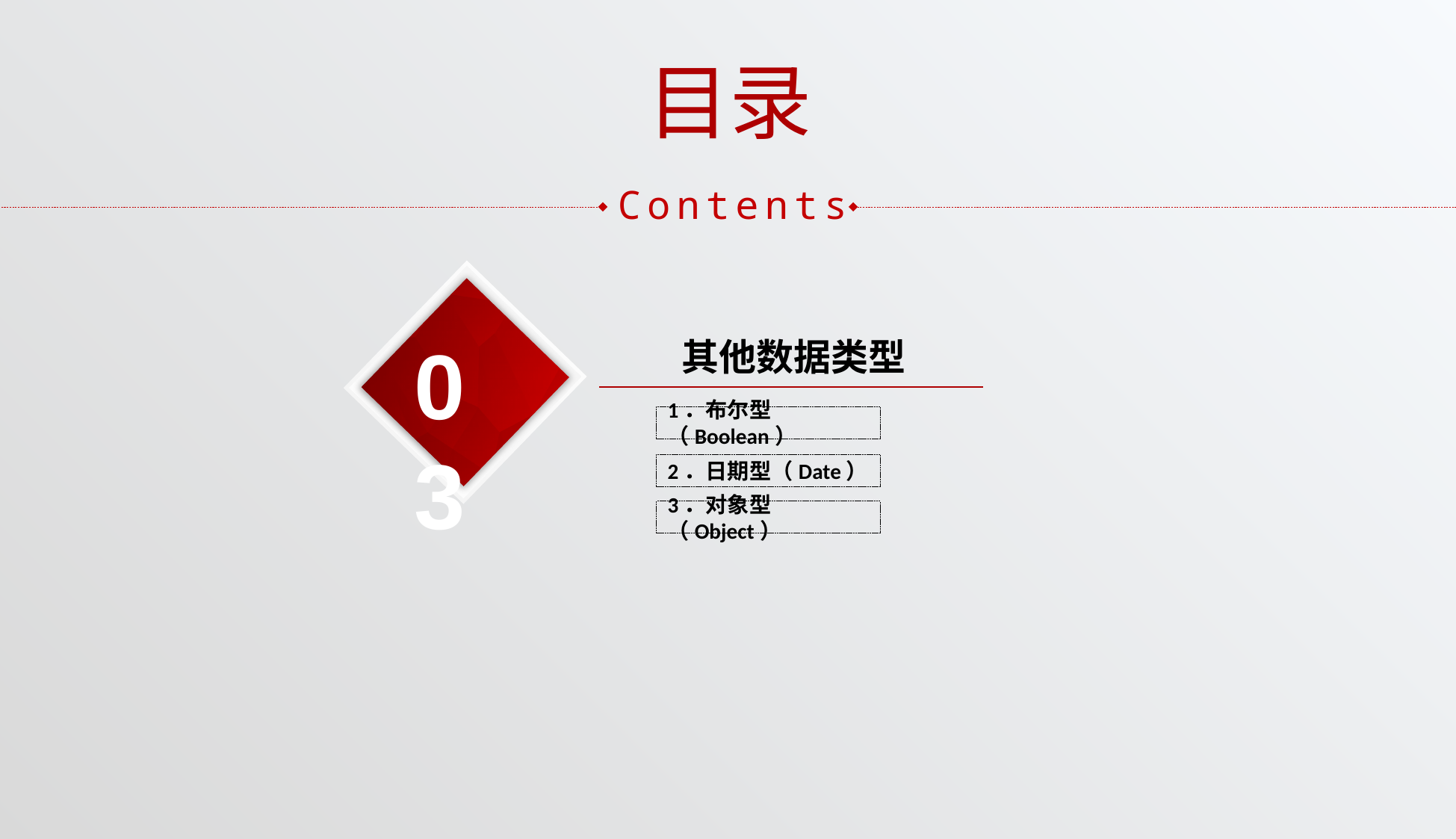

目录
Contents

03
其他数据类型
1．布尔型（Boolean）
2．日期型（Date）
3．对象型（Object）